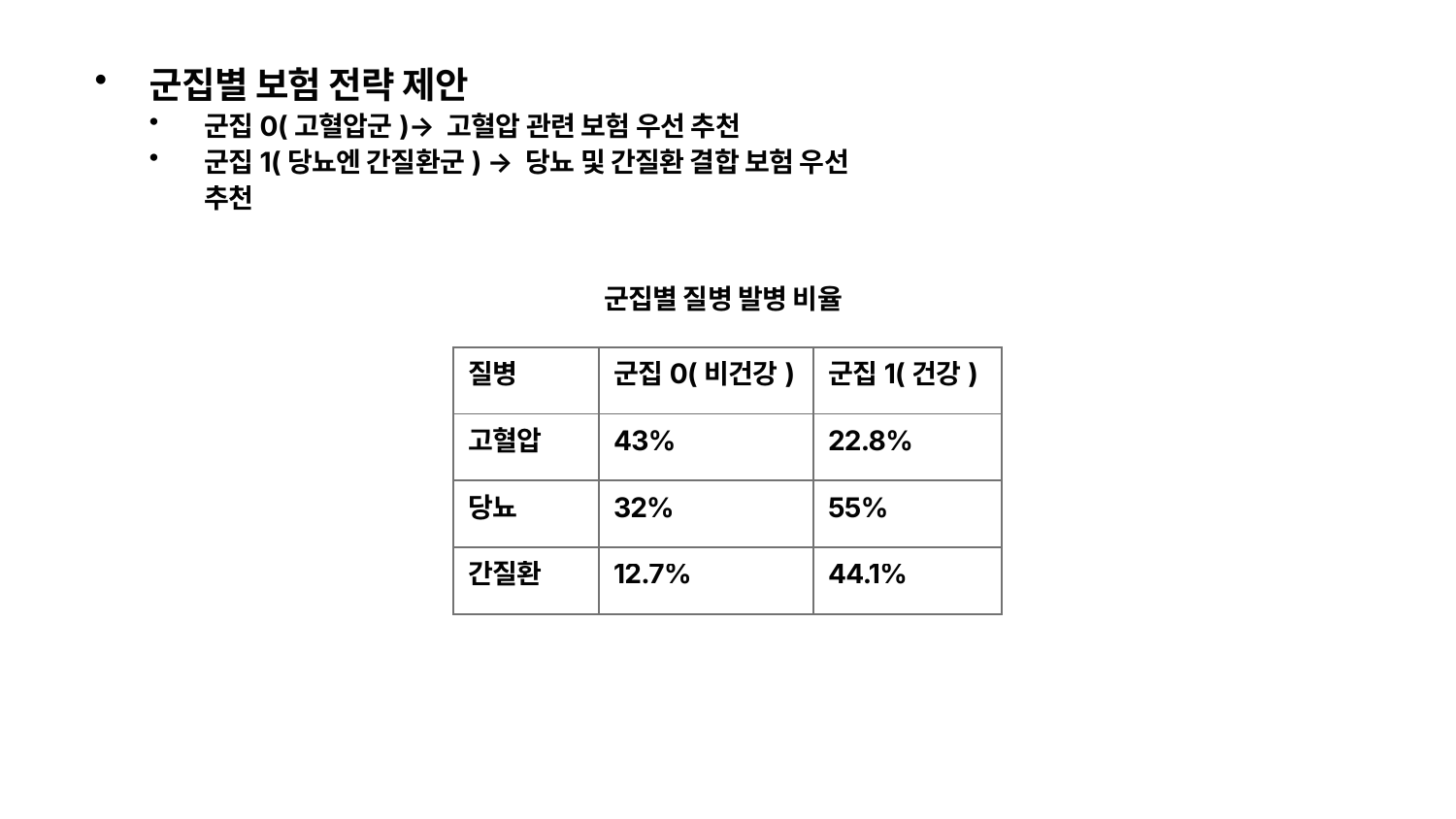

군집별 보험 전략 제안
군집0(고혈압군)→ 고혈압 관련 보험 우선 추천
군집1(당뇨엔 간질환군) → 당뇨 및 간질환 결합 보험 우선 추천
군집별 질병 발병 비율
| 질병 | 군집0(비건강) | 군집1(건강) |
| --- | --- | --- |
| 고혈압 | 43% | 22.8% |
| 당뇨 | 32% | 55% |
| 간질환 | 12.7% | 44.1% |